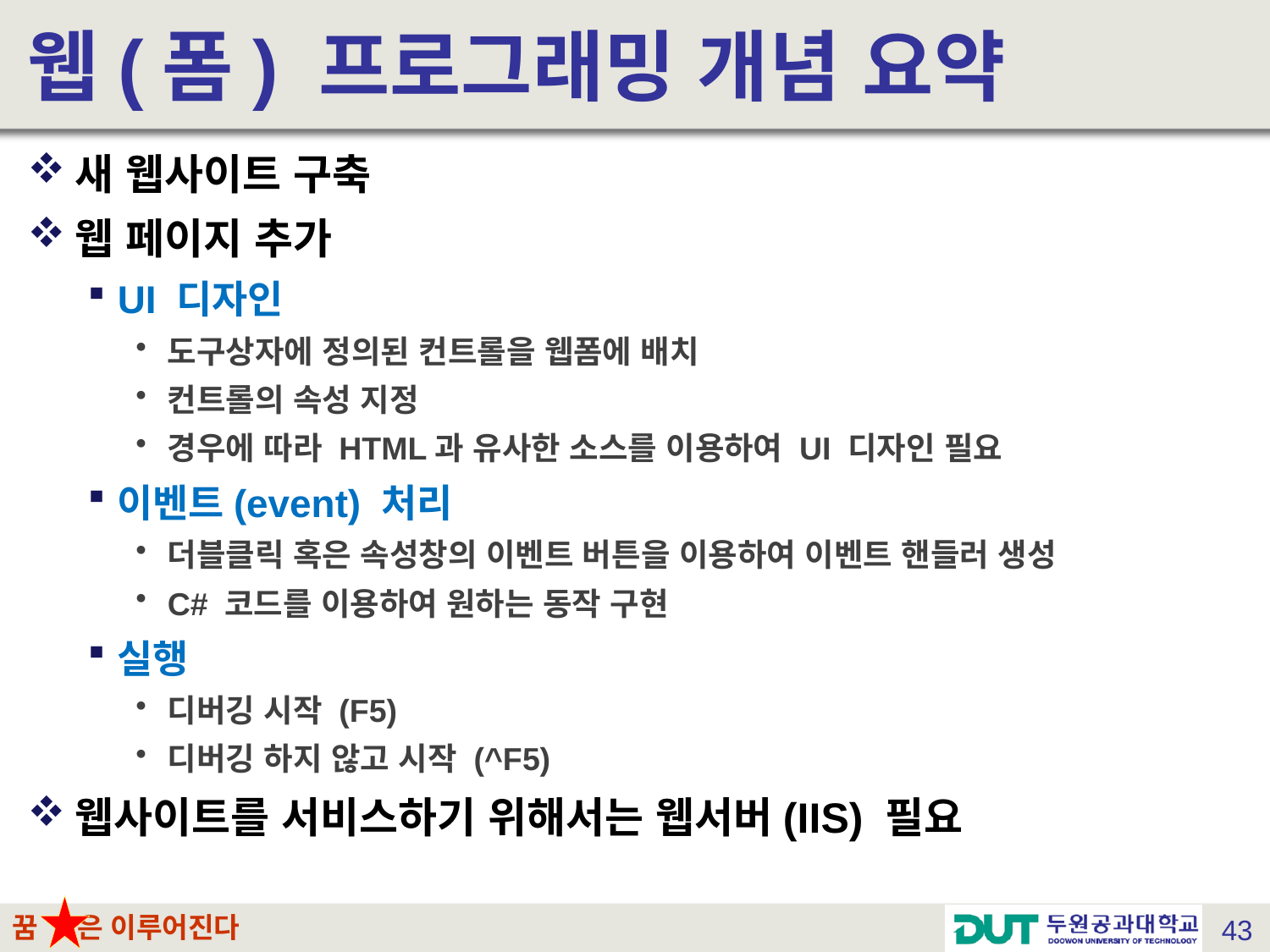

# 웹(폼) 프로그래밍 개념 요약
새 웹사이트 구축
웹 페이지 추가
UI 디자인
도구상자에 정의된 컨트롤을 웹폼에 배치
컨트롤의 속성 지정
경우에 따라 HTML과 유사한 소스를 이용하여 UI 디자인 필요
이벤트(event) 처리
더블클릭 혹은 속성창의 이벤트 버튼을 이용하여 이벤트 핸들러 생성
C# 코드를 이용하여 원하는 동작 구현
실행
디버깅 시작 (F5)
디버깅 하지 않고 시작 (^F5)
웹사이트를 서비스하기 위해서는 웹서버(IIS) 필요